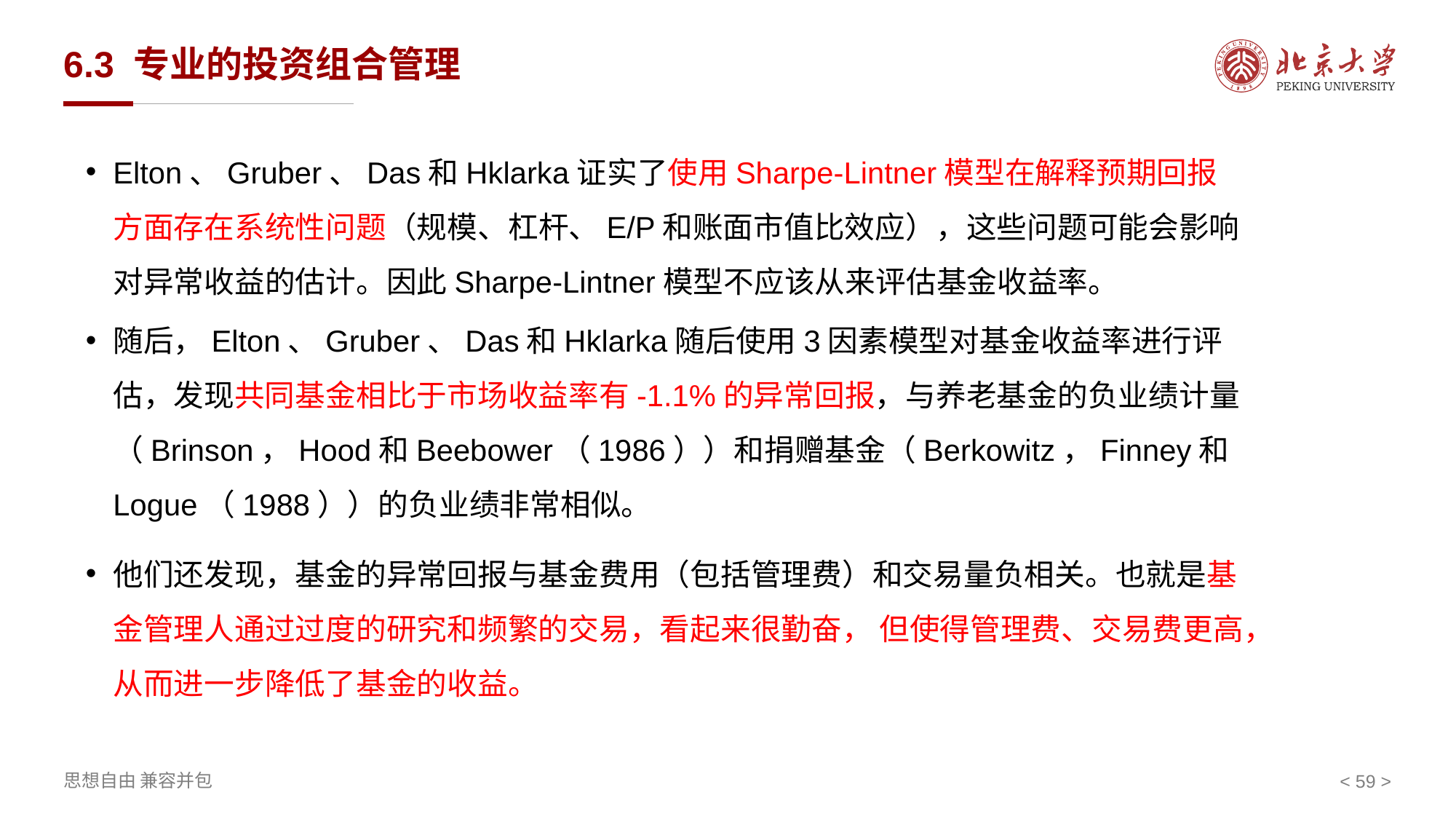

# 6.3 专业的投资组合管理
Elton、Gruber、Das和Hklarka证实了使用Sharpe-Lintner模型在解释预期回报方面存在系统性问题（规模、杠杆、E/P和账面市值比效应），这些问题可能会影响对异常收益的估计。因此Sharpe-Lintner模型不应该从来评估基金收益率。
随后，Elton、Gruber、Das和Hklarka随后使用3因素模型对基金收益率进行评估，发现共同基金相比于市场收益率有-1.1%的异常回报，与养老基金的负业绩计量（Brinson，Hood和Beebower（1986））和捐赠基金（Berkowitz，Finney和Logue（1988））的负业绩非常相似。
他们还发现，基金的异常回报与基金费用（包括管理费）和交易量负相关。也就是基金管理人通过过度的研究和频繁的交易，看起来很勤奋， 但使得管理费、交易费更高，从而进一步降低了基金的收益。
< 59 >